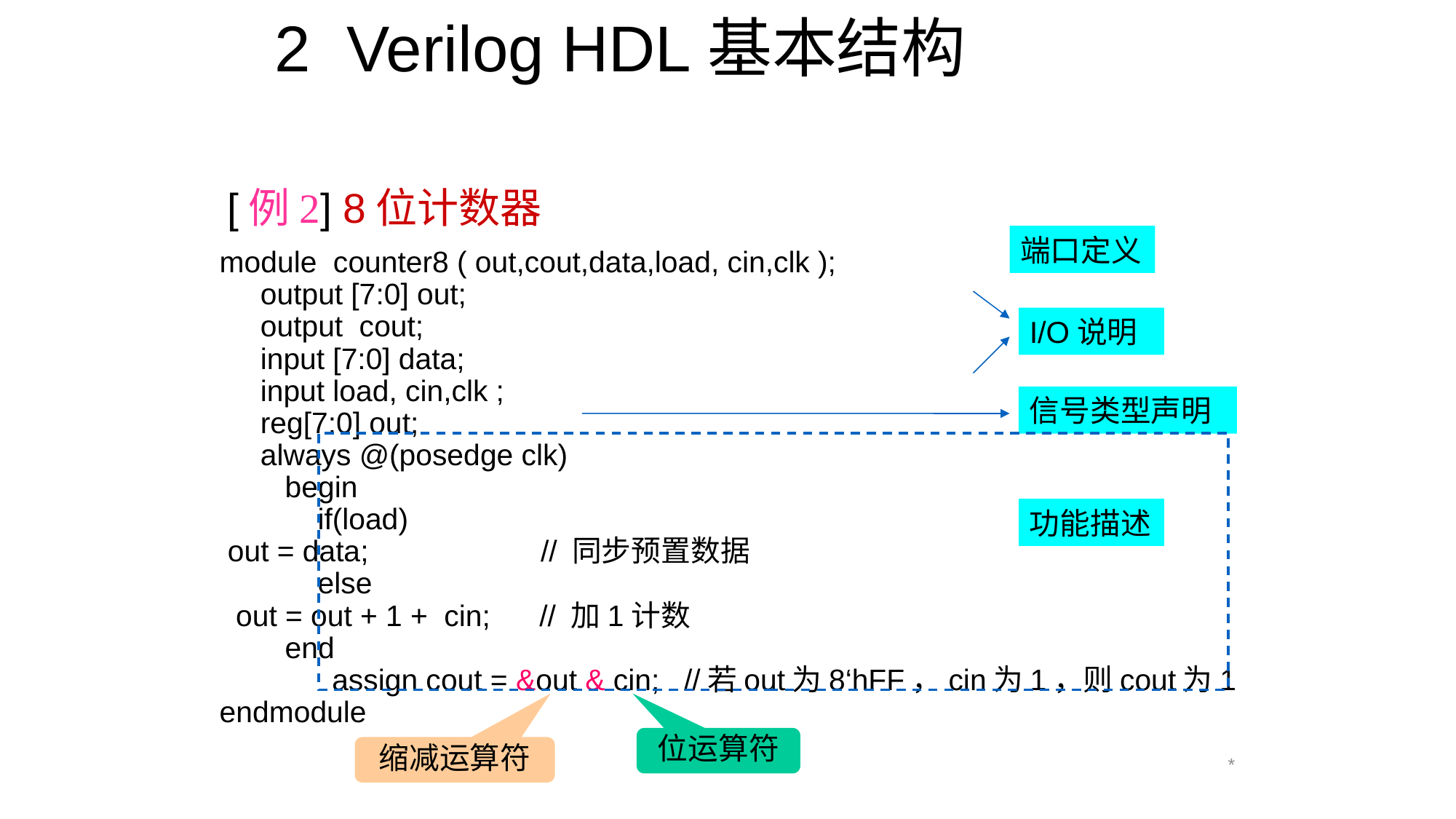

# 2  Verilog HDL基本结构
   [例2] 8位计数器
		module  counter8 ( out,cout,data,load, cin,clk );
 		     output [7:0] out;
		     output  cout;
		     input [7:0] data;
		     input load, cin,clk ;
		     reg[7:0] out;
		     always @(posedge clk)
		        begin
		            if(load)
			 out = data;                     // 同步预置数据
		            else
			  out = out + 1 +  cin;      // 加1计数
		        end
                 assign cout = &out & cin;   //若out为8‘hFF，cin为1，则cout为1
		endmodule

端口定义

I/O说明
信号类型声明

功能描述
位运算符
缩减运算符
*